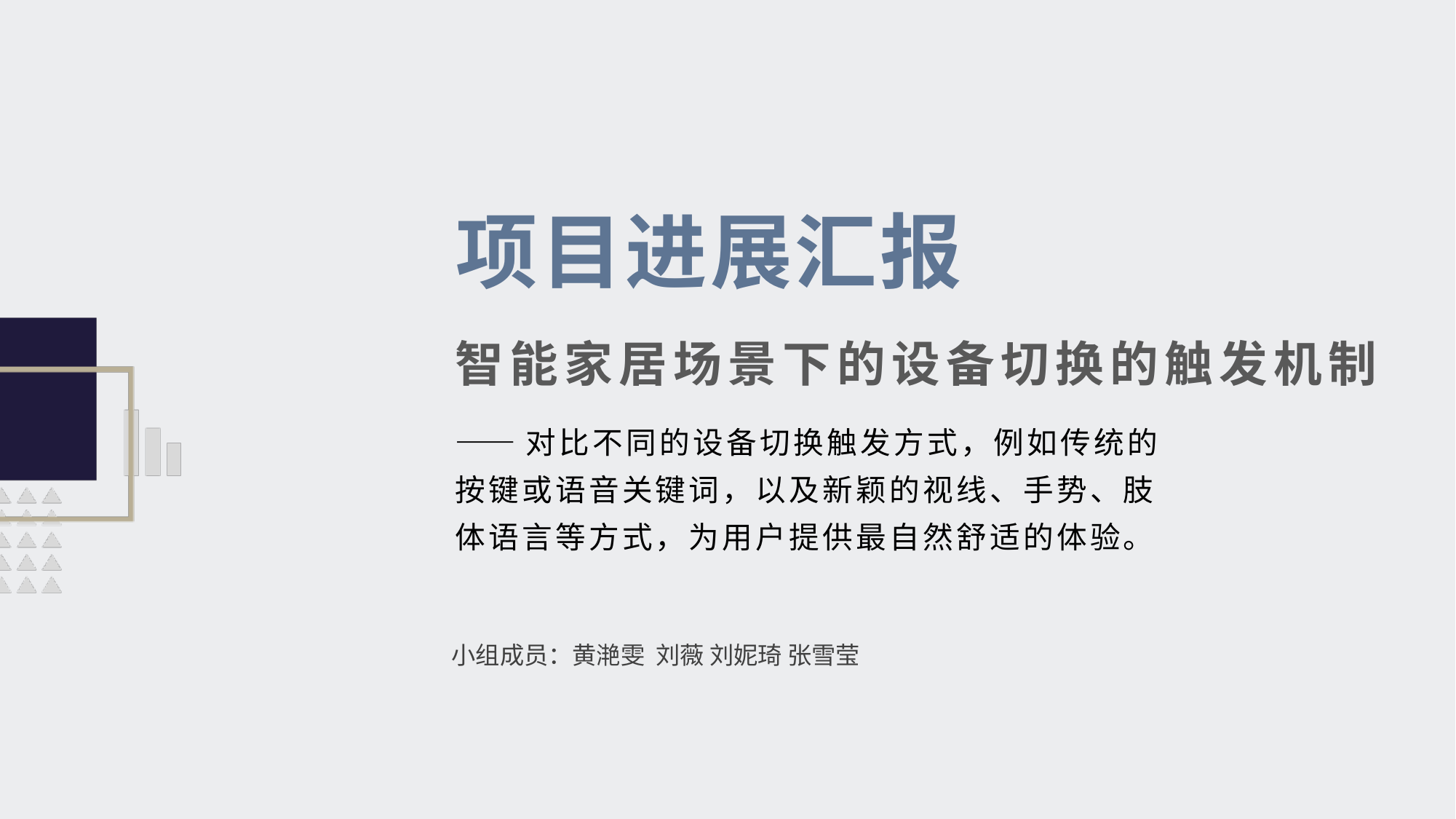

项目进展汇报
智能家居场景下的设备切换的触发机制
——对比不同的设备切换触发方式，例如传统的按键或语音关键词，以及新颖的视线、手势、肢体语言等方式，为用户提供最自然舒适的体验。
小组成员：黄滟雯  刘薇 刘妮琦 张雪莹